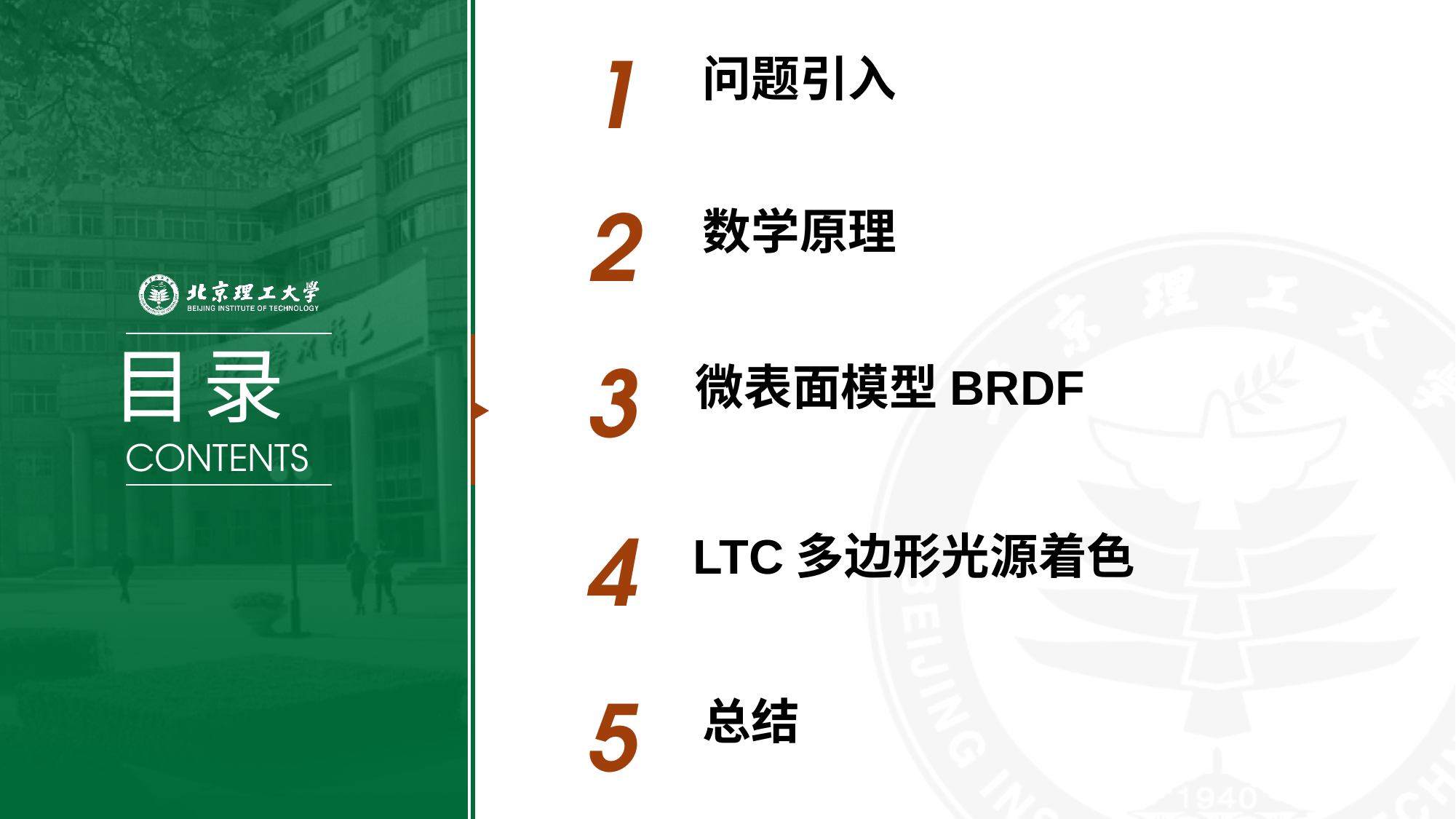

1
问题引入
2
数学原理
3
微表面模型BRDF
4
LTC多边形光源着色
5
总结